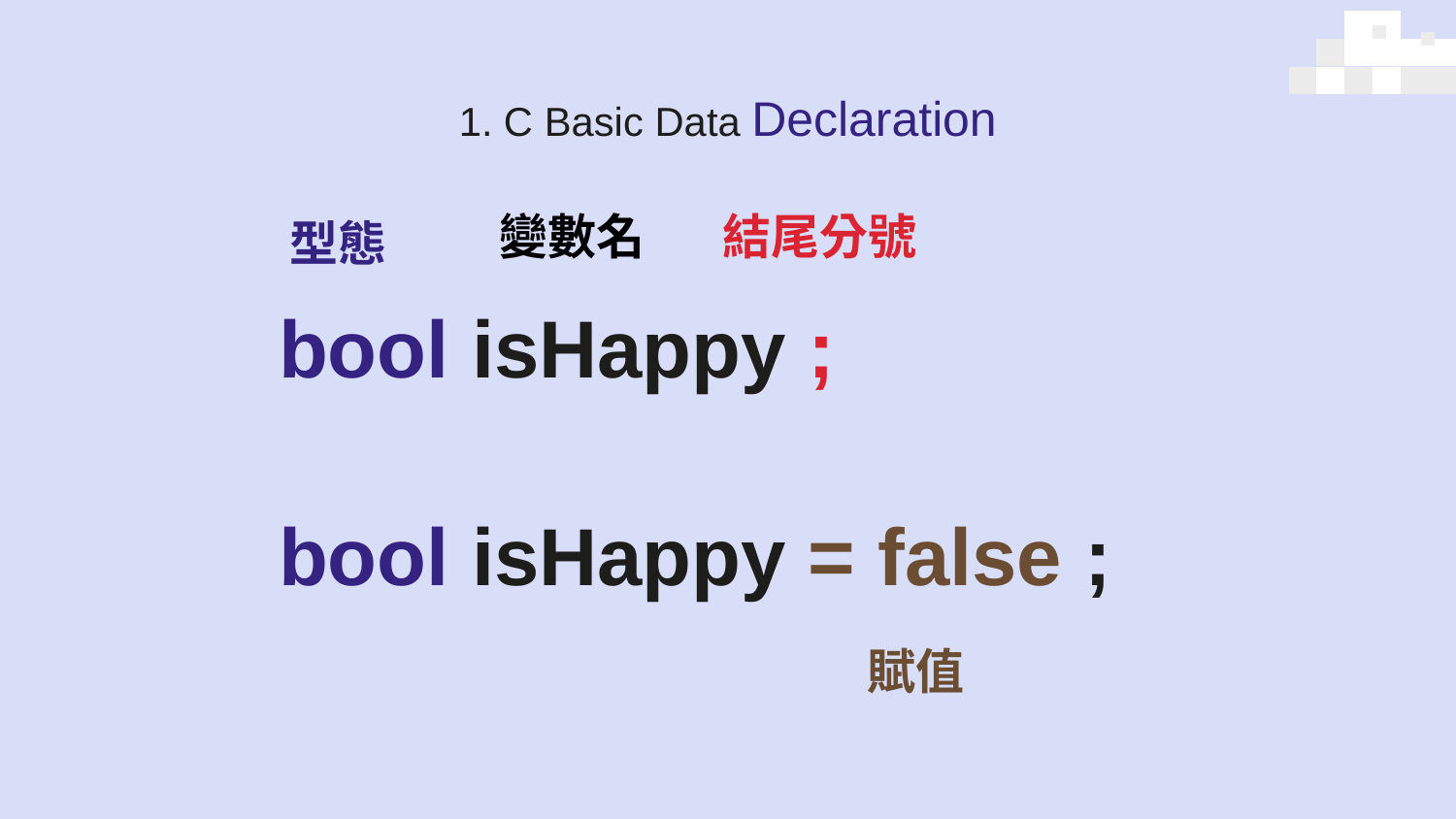

# 1. C Basic Data Declaration
變數名
結尾分號
型態
bool isHappy ;
bool isHappy = false ;
賦值